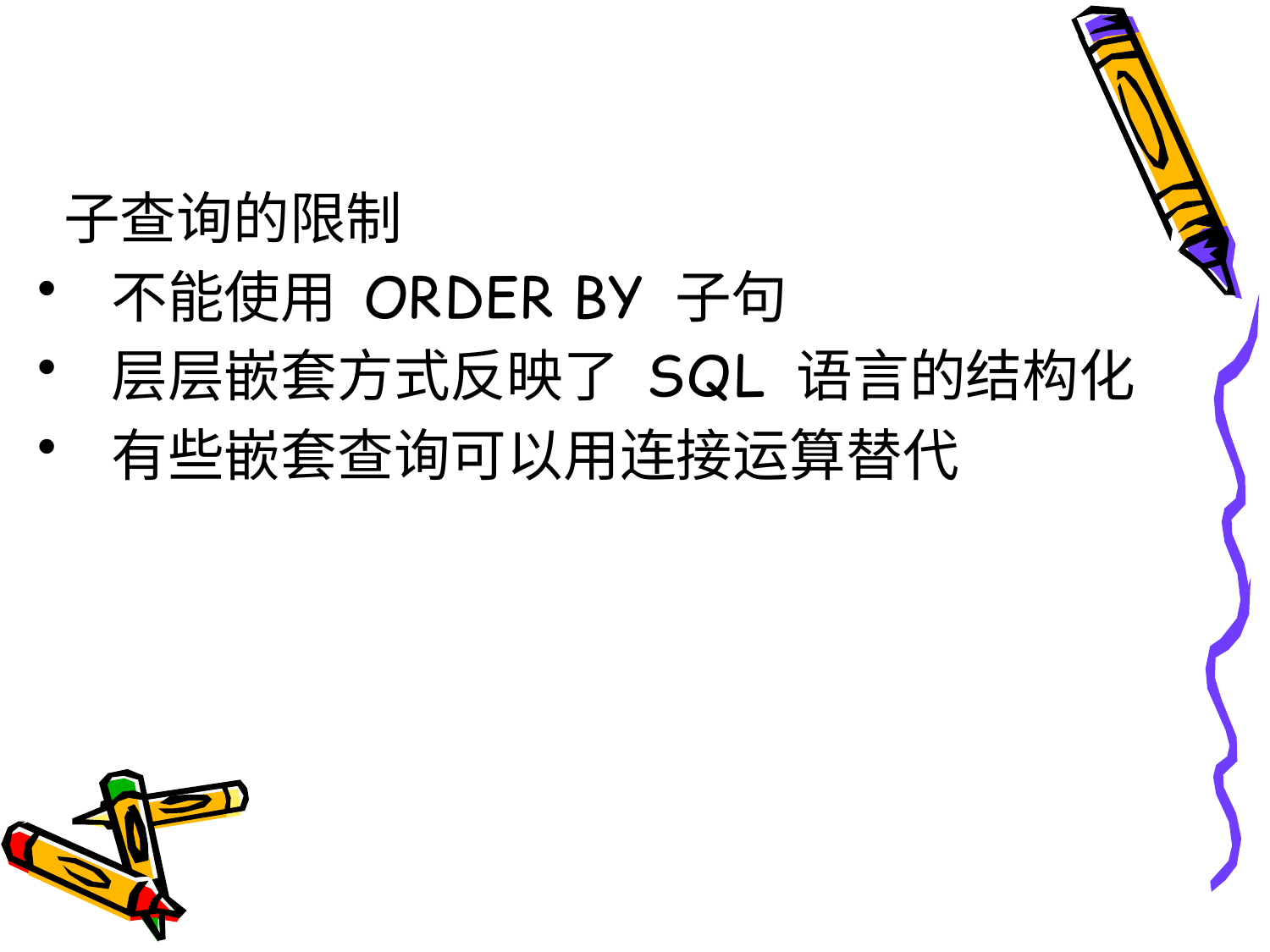

#
 子查询的限制
 不能使用 ORDER BY 子句
 层层嵌套方式反映了 SQL 语言的结构化
 有些嵌套查询可以用连接运算替代